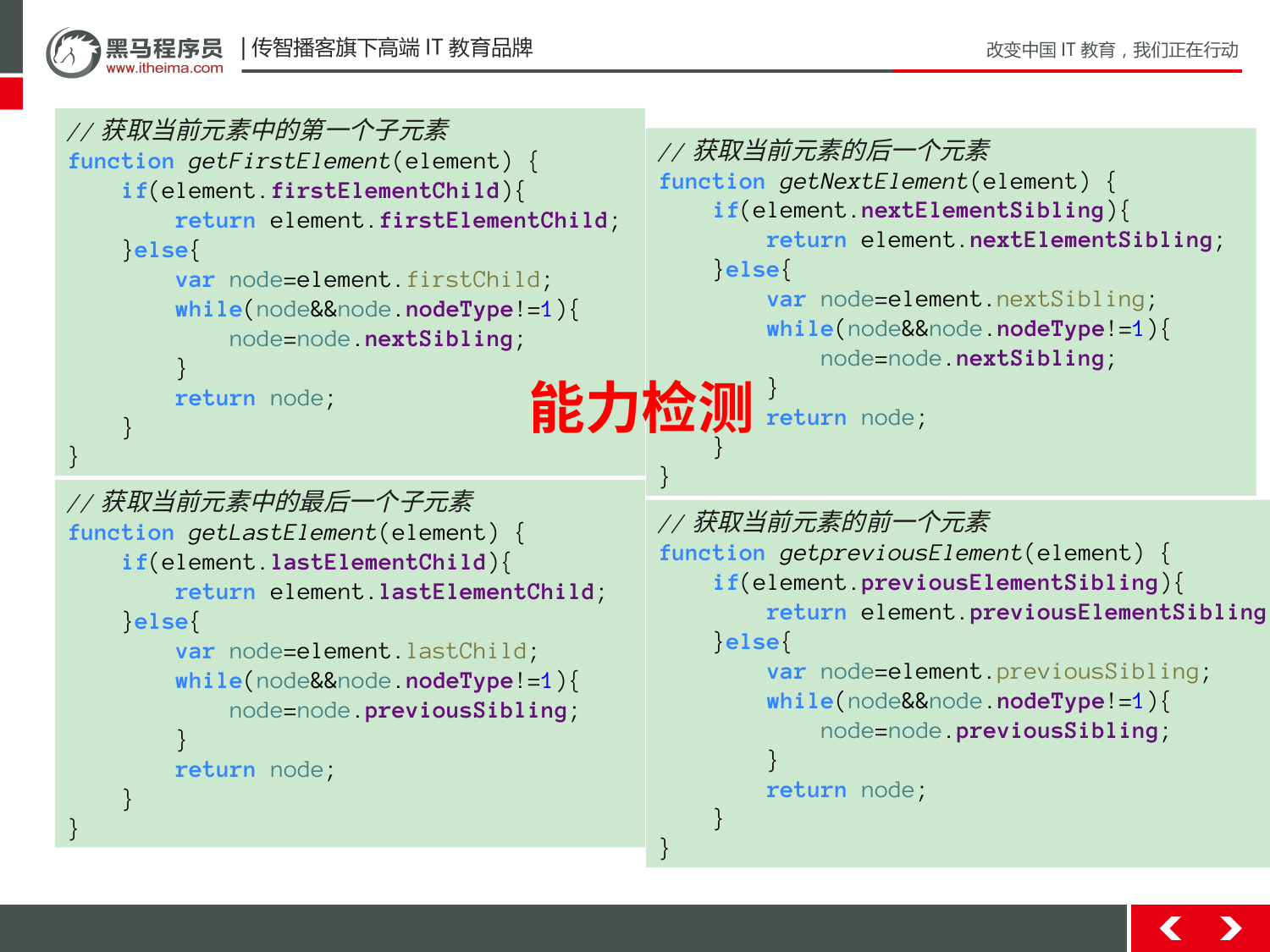

//获取当前元素中的第一个子元素
function getFirstElement(element) {
    if(element.firstElementChild){
        return element.firstElementChild;
    }else{
        var node=element.firstChild;
        while(node&&node.nodeType!=1){
            node=node.nextSibling;
        }
        return node;
    }
}
//获取当前元素的后一个元素
function getNextElement(element) {
    if(element.nextElementSibling){
        return element.nextElementSibling;
    }else{
        var node=element.nextSibling;
        while(node&&node.nodeType!=1){
            node=node.nextSibling;
        }
        return node;
    }
}
能力检测
//获取当前元素中的最后一个子元素
function getLastElement(element) {
    if(element.lastElementChild){
        return element.lastElementChild;
    }else{
        var node=element.lastChild;
        while(node&&node.nodeType!=1){
            node=node.previousSibling;
        }
        return node;
    }
}
//获取当前元素的前一个元素
function getpreviousElement(element) {
    if(element.previousElementSibling){
        return element.previousElementSibling;
    }else{
        var node=element.previousSibling;
        while(node&&node.nodeType!=1){
            node=node.previousSibling;
        }
        return node;
    }
}